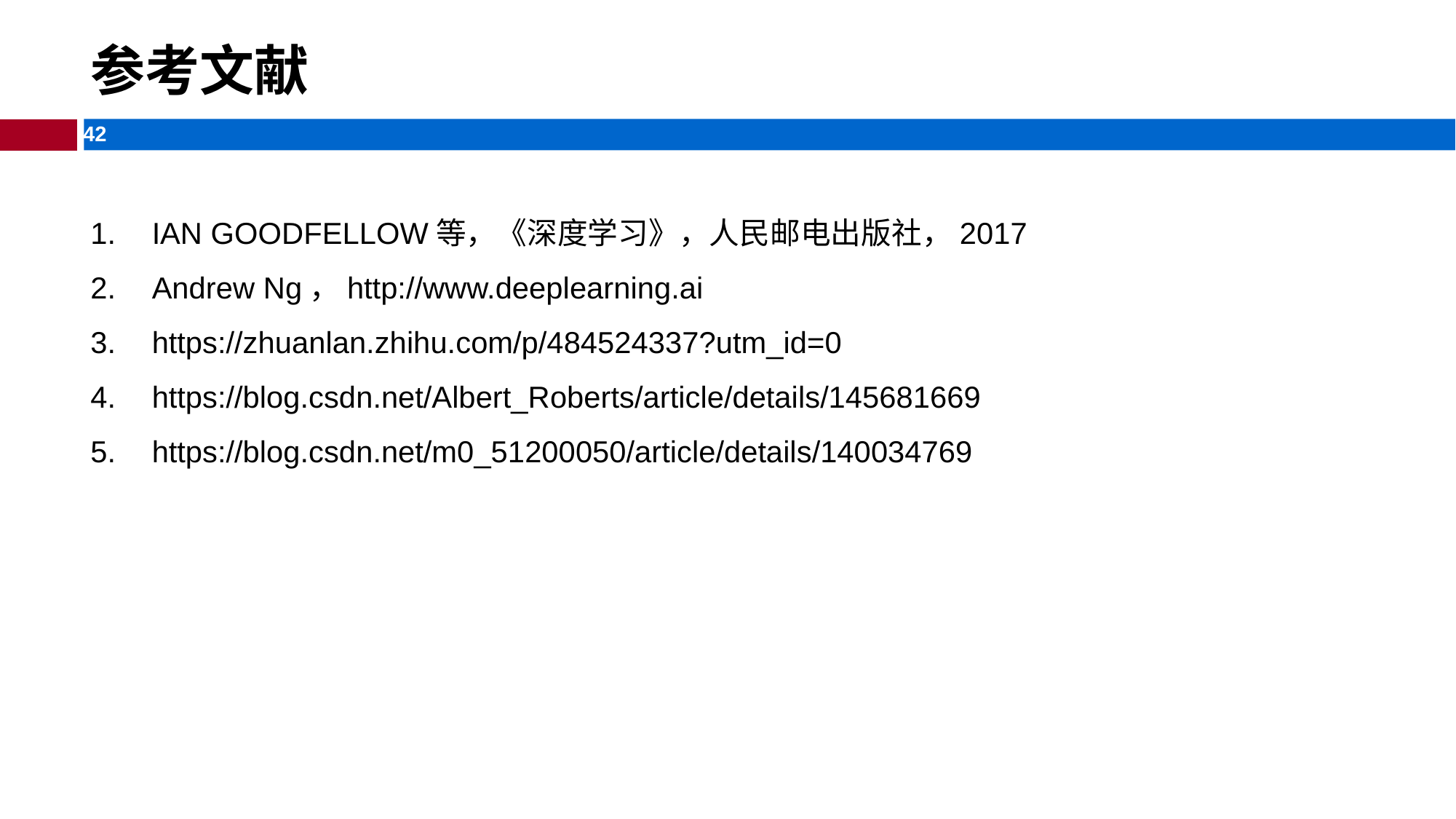

# 参考文献
IAN GOODFELLOW等，《深度学习》，人民邮电出版社，2017
Andrew Ng，http://www.deeplearning.ai
https://zhuanlan.zhihu.com/p/484524337?utm_id=0
https://blog.csdn.net/Albert_Roberts/article/details/145681669
https://blog.csdn.net/m0_51200050/article/details/140034769